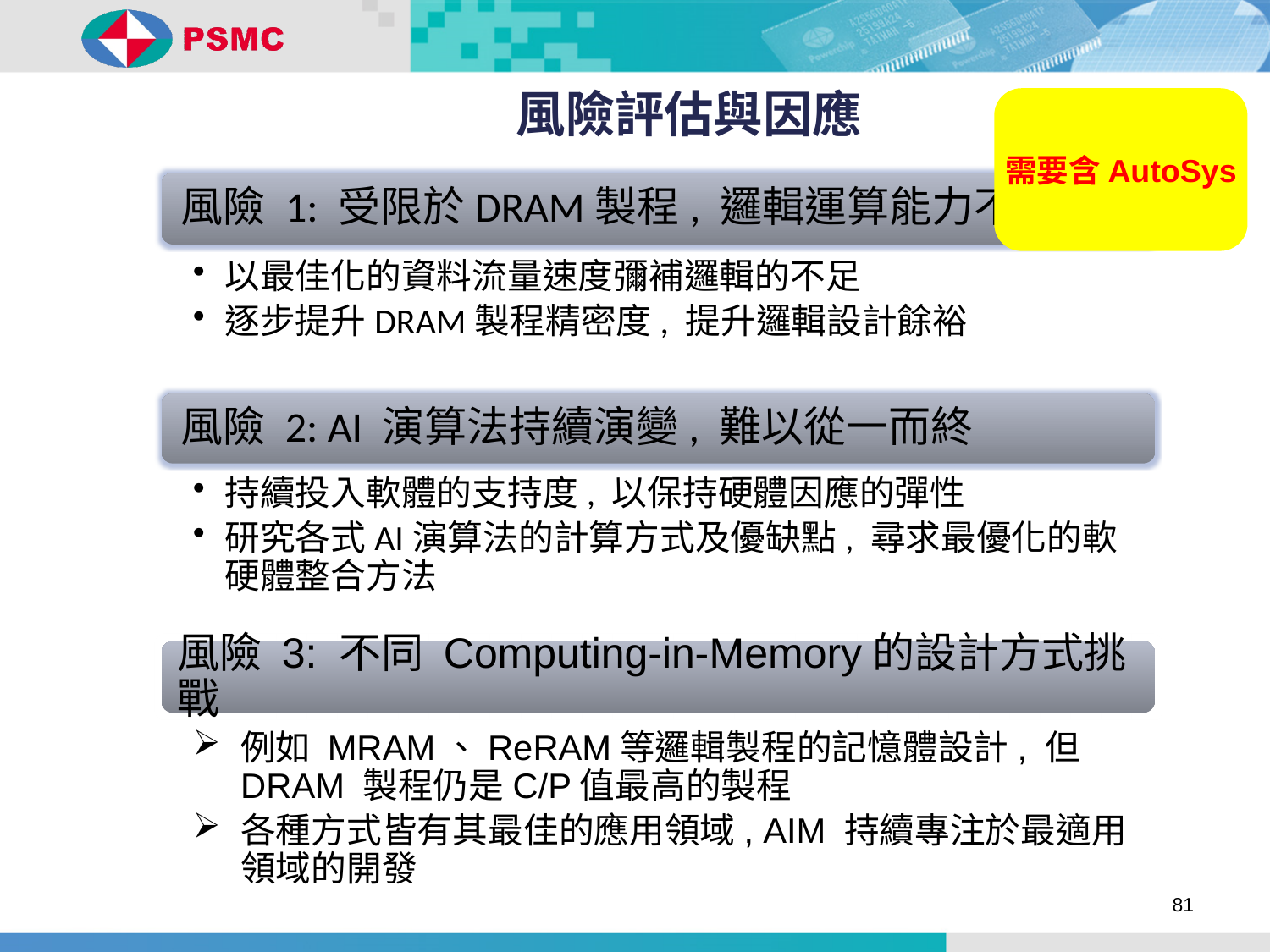

# 風險評估與因應
需要含AutoSys
風險 1: 受限於DRAM製程, 邏輯運算能力不足
以最佳化的資料流量速度彌補邏輯的不足
逐步提升DRAM製程精密度, 提升邏輯設計餘裕
風險 2: AI 演算法持續演變, 難以從一而終
持續投入軟體的支持度, 以保持硬體因應的彈性
研究各式AI演算法的計算方式及優缺點, 尋求最優化的軟硬體整合方法

風險 3: 不同 Computing-in-Memory的設計方式挑戰

例如 MRAM、ReRAM等邏輯製程的記憶體設計, 但 DRAM 製程仍是C/P值最高的製程
各種方式皆有其最佳的應用領域, AIM 持續專注於最適用領域的開發

81